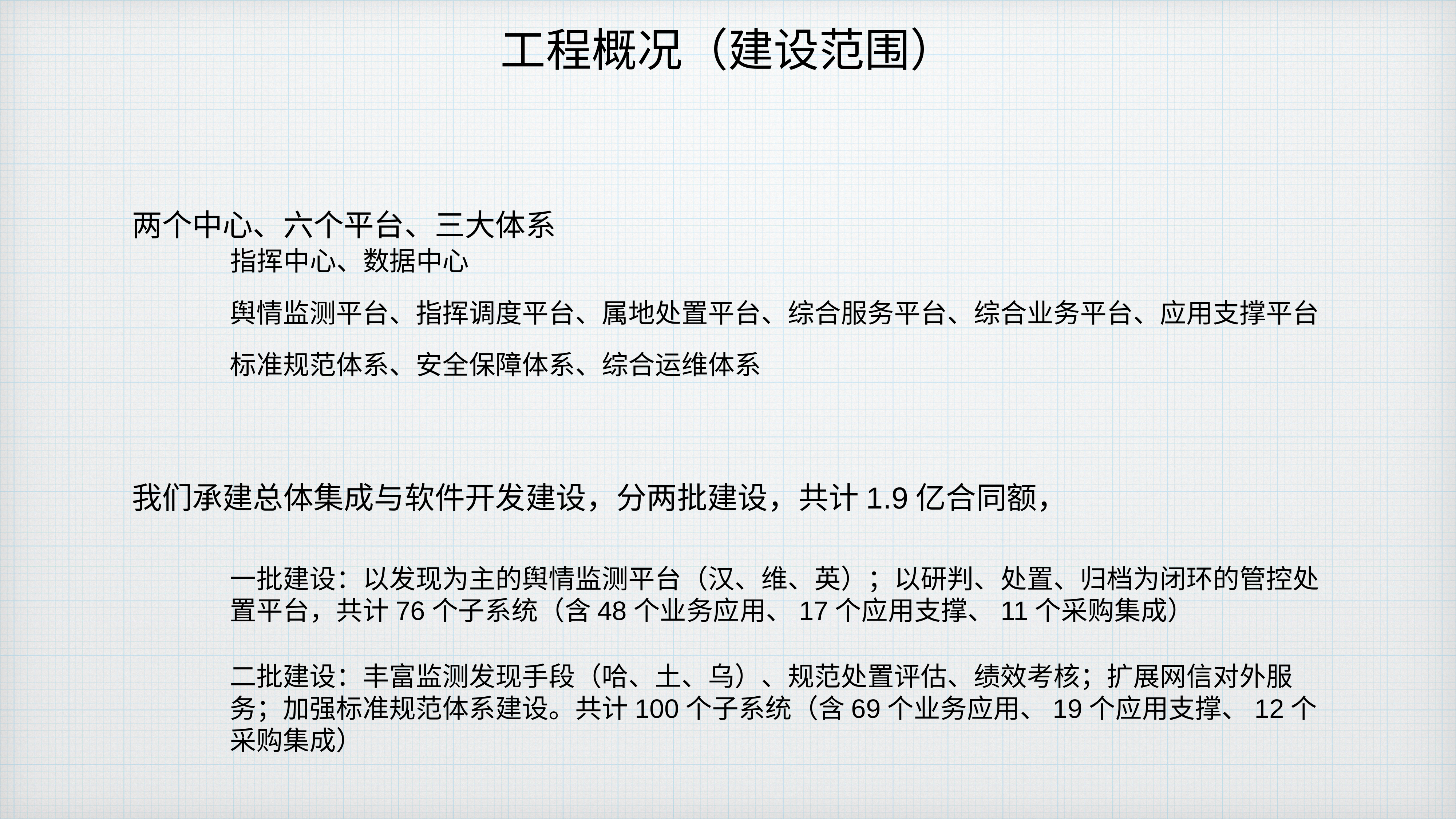

# 工程概况（建设范围）
两个中心、六个平台、三大体系

我们承建总体集成与软件开发建设，分两批建设，共计1.9亿合同额，
指挥中心、数据中心
舆情监测平台、指挥调度平台、属地处置平台、综合服务平台、综合业务平台、应用支撑平台
标准规范体系、安全保障体系、综合运维体系
一批建设：以发现为主的舆情监测平台（汉、维、英）；以研判、处置、归档为闭环的管控处置平台，共计76个子系统（含48个业务应用、17个应用支撑、11个采购集成）
二批建设：丰富监测发现手段（哈、土、乌）、规范处置评估、绩效考核；扩展网信对外服务；加强标准规范体系建设。共计100个子系统（含69个业务应用、19个应用支撑、12个采购集成）